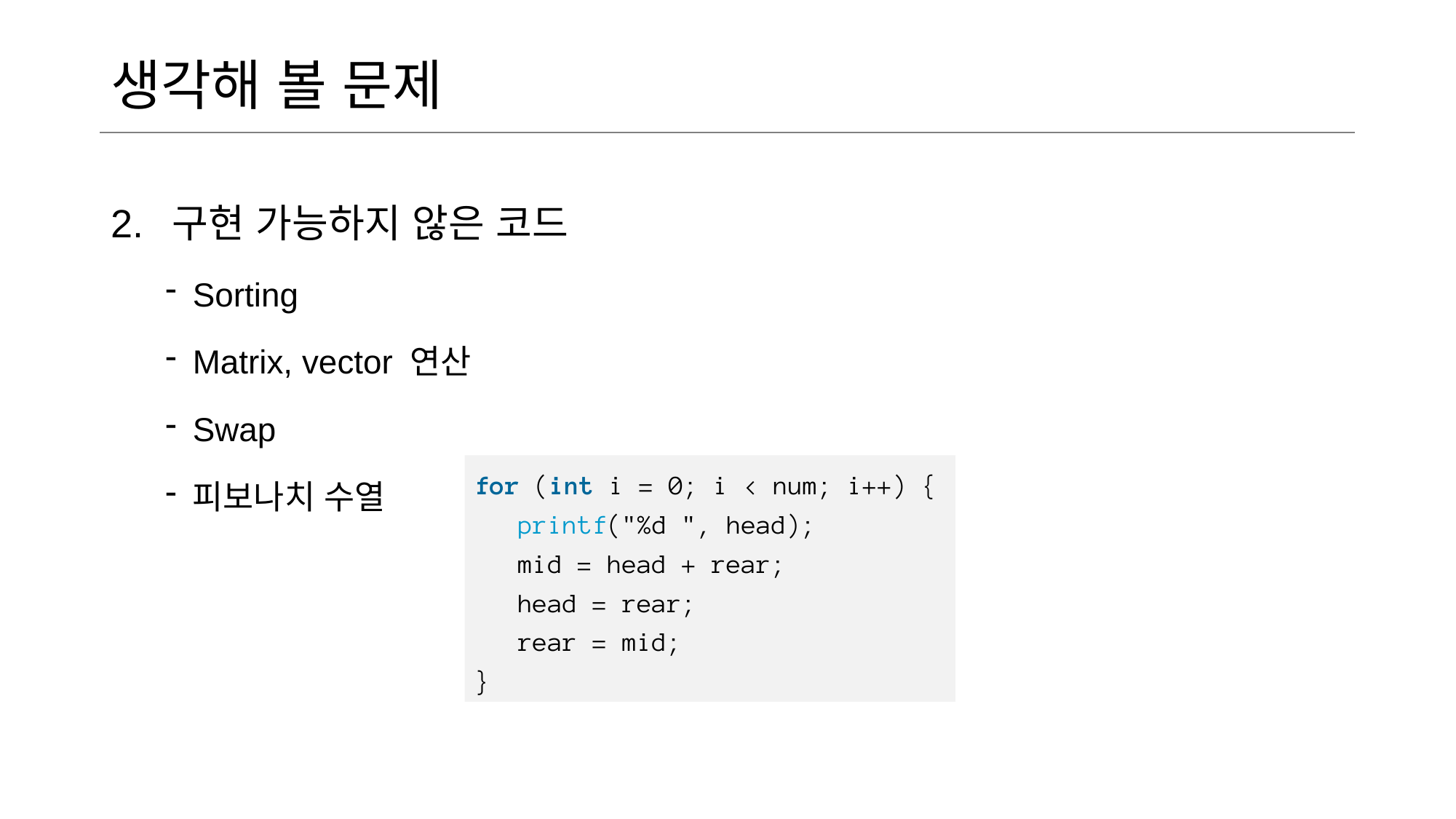

# 생각해 볼 문제
구현 가능하지 않은 코드
Sorting
Matrix, vector 연산
Swap
피보나치 수열

for (int i = 0; i < num; i++) {
printf("%d ", head);
mid = head + rear;
head = rear;
rear = mid;
}